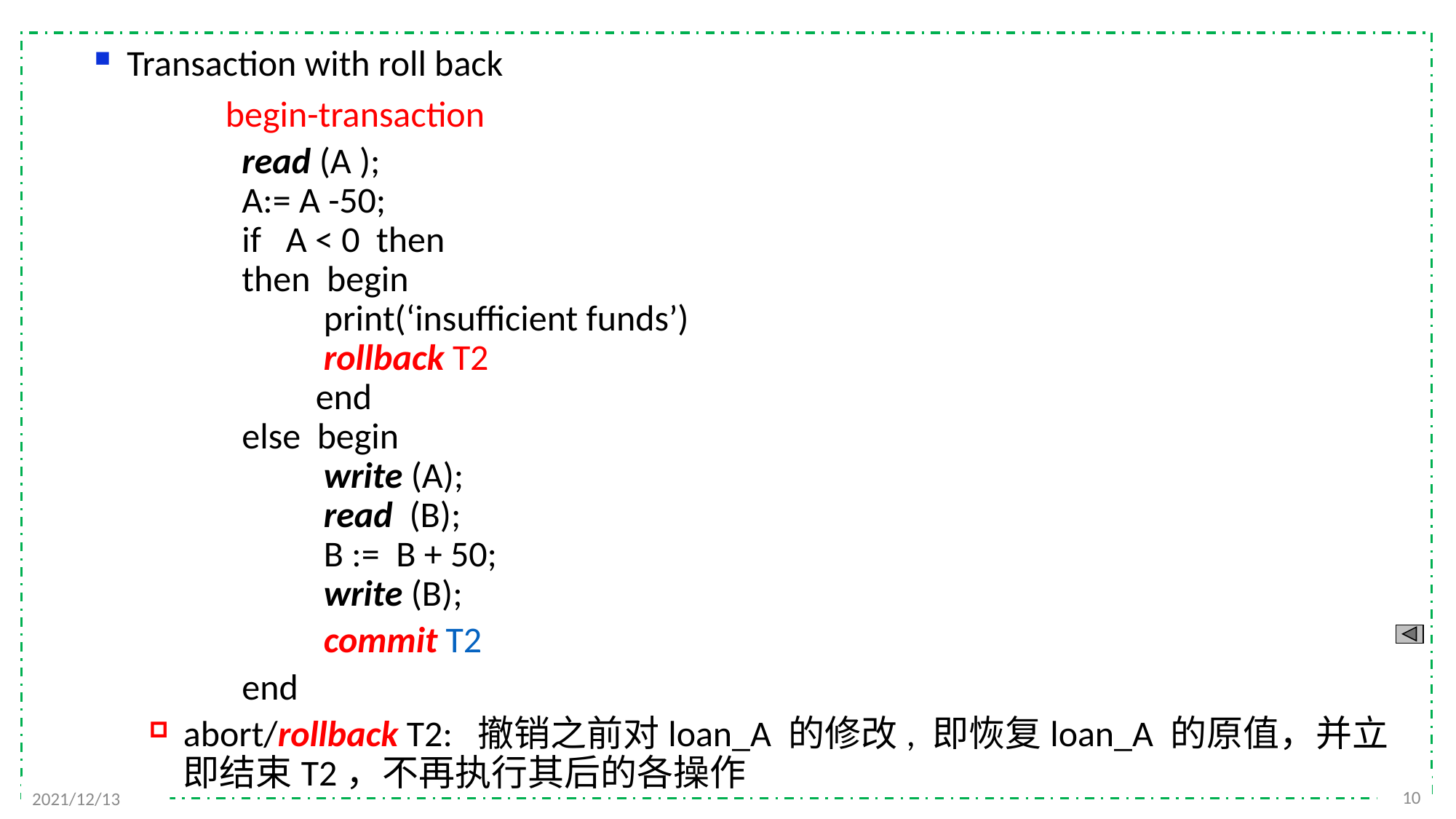

Transaction with roll back
                begin-transaction
                  read (A );
                  A:= A -50;
                  if   A < 0  then
                  then  begin
                            print(‘insufficient funds’)
                            rollback T2
                           end
                  else  begin
                            write (A);
                            read  (B);
                            B :=  B + 50;
                            write (B);
                            commit T2
                  end
abort/rollback T2:  撤销之前对loan_A 的修改, 即恢复loan_A 的原值，并立即结束T2，不再执行其后的各操作

10
2021/12/13